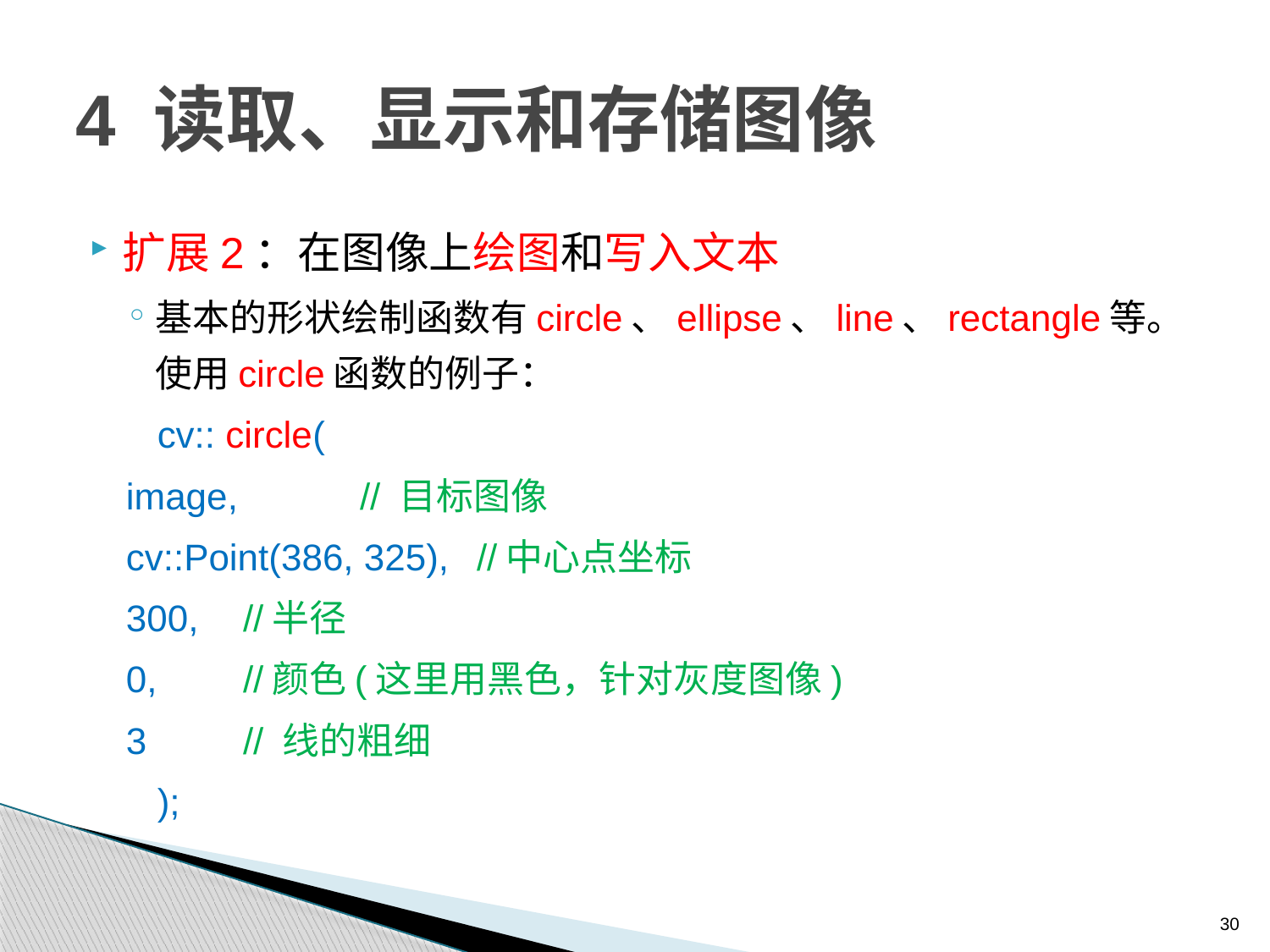

# 4 读取、显示和存储图像
扩展2：在图像上绘图和写入文本
基本的形状绘制函数有circle、ellipse、line、rectangle等。使用circle函数的例子：
   cv:: circle(
	image, 			// 目标图像
	cv::Point(386, 325), 	//中心点坐标
	300, 				//半径
	0,	//颜色(这里用黑色，针对灰度图像)
	3	// 线的粗细
   );
30